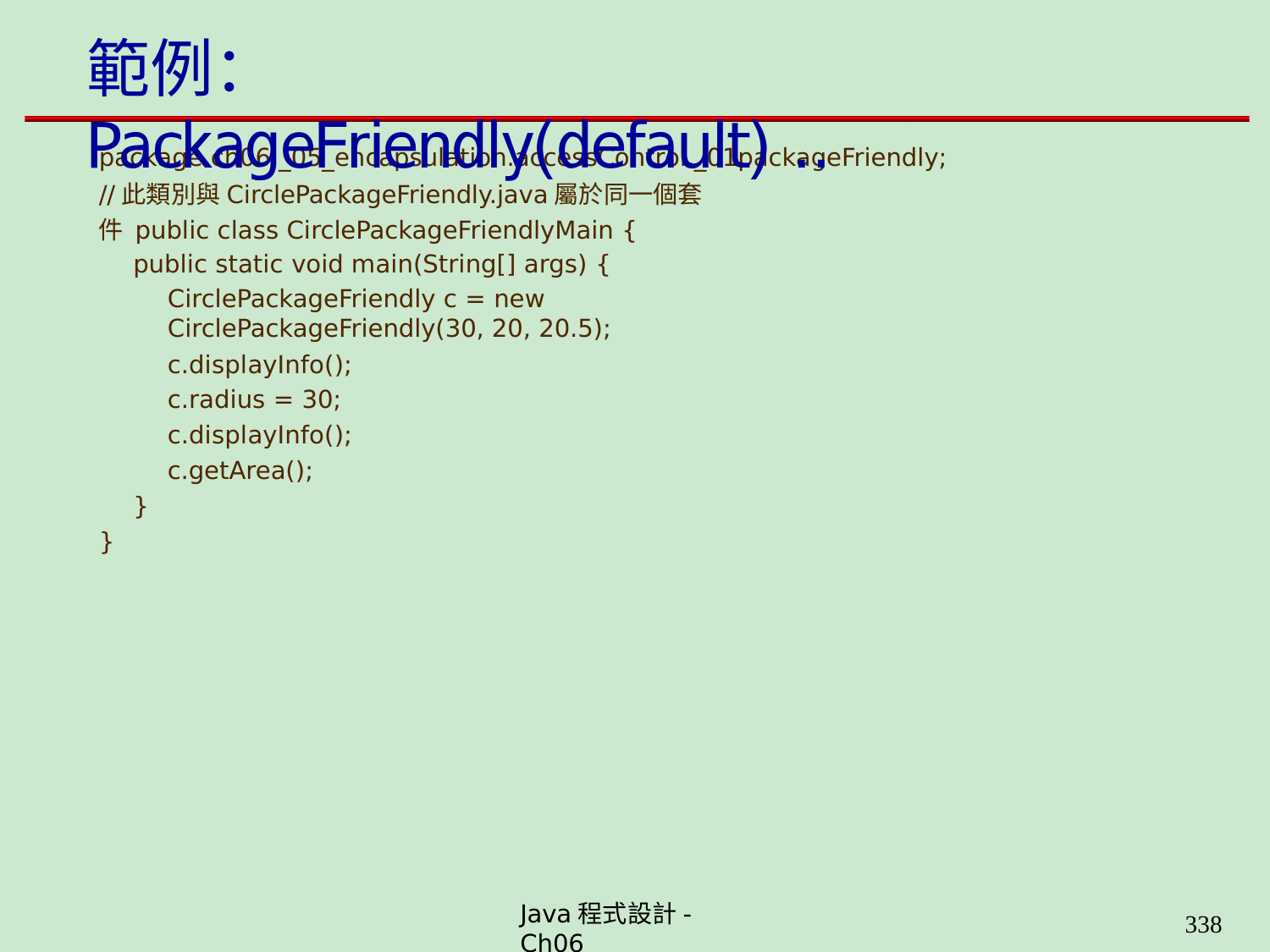

# 範例：PackageFriendly(default) ..
package ch06._05_encapsulation.accessControl._01packageFriendly;
//此類別與CirclePackageFriendly.java屬於同一個套件 public class CirclePackageFriendlyMain {
public static void main(String[] args) {
CirclePackageFriendly c = new CirclePackageFriendly(30, 20, 20.5);
c.displayInfo();  c.radius = 30;  c.displayInfo();  c.getArea();
}
}
Java程式設計-Ch06
338